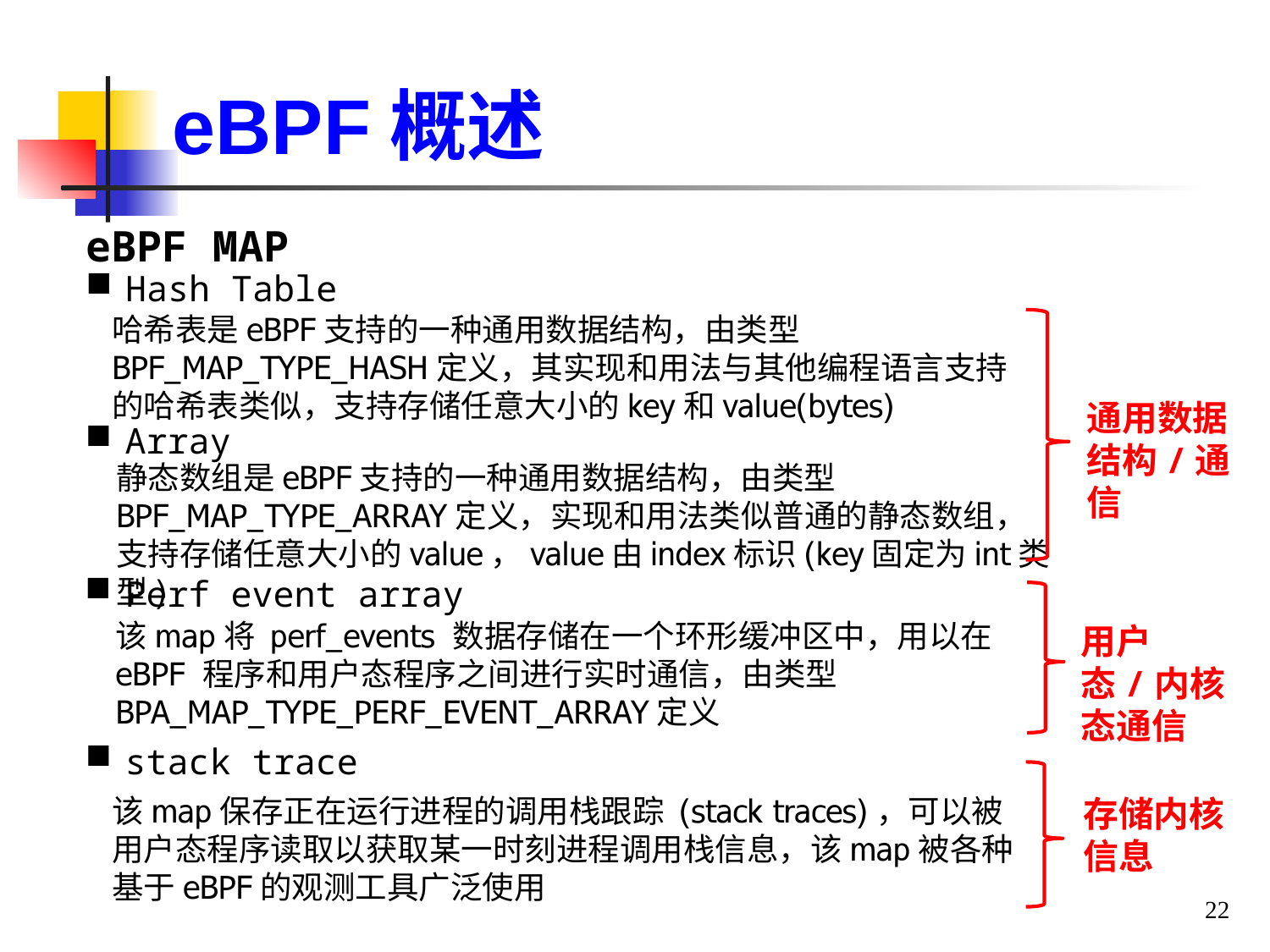

eBPF概述
eBPF MAP
Hash Table
哈希表是eBPF支持的一种通用数据结构，由类型BPF_MAP_TYPE_HASH定义，其实现和用法与其他编程语言支持的哈希表类似，支持存储任意大小的key和value(bytes)

通用数据结构/通信
Array
静态数组是eBPF支持的一种通用数据结构，由类型BPF_MAP_TYPE_ARRAY定义，实现和用法类似普通的静态数组，支持存储任意大小的value，value由index标识(key固定为int类型)
Perf event array

该map将 perf_events 数据存储在一个环形缓冲区中，用以在eBPF 程序和用户态程序之间进行实时通信，由类型BPA_MAP_TYPE_PERF_EVENT_ARRAY定义
用户态/内核态通信
stack trace

该map保存正在运行进程的调用栈跟踪 (stack traces)，可以被用户态程序读取以获取某一时刻进程调用栈信息，该map被各种基于eBPF的观测工具广泛使用
存储内核信息
22